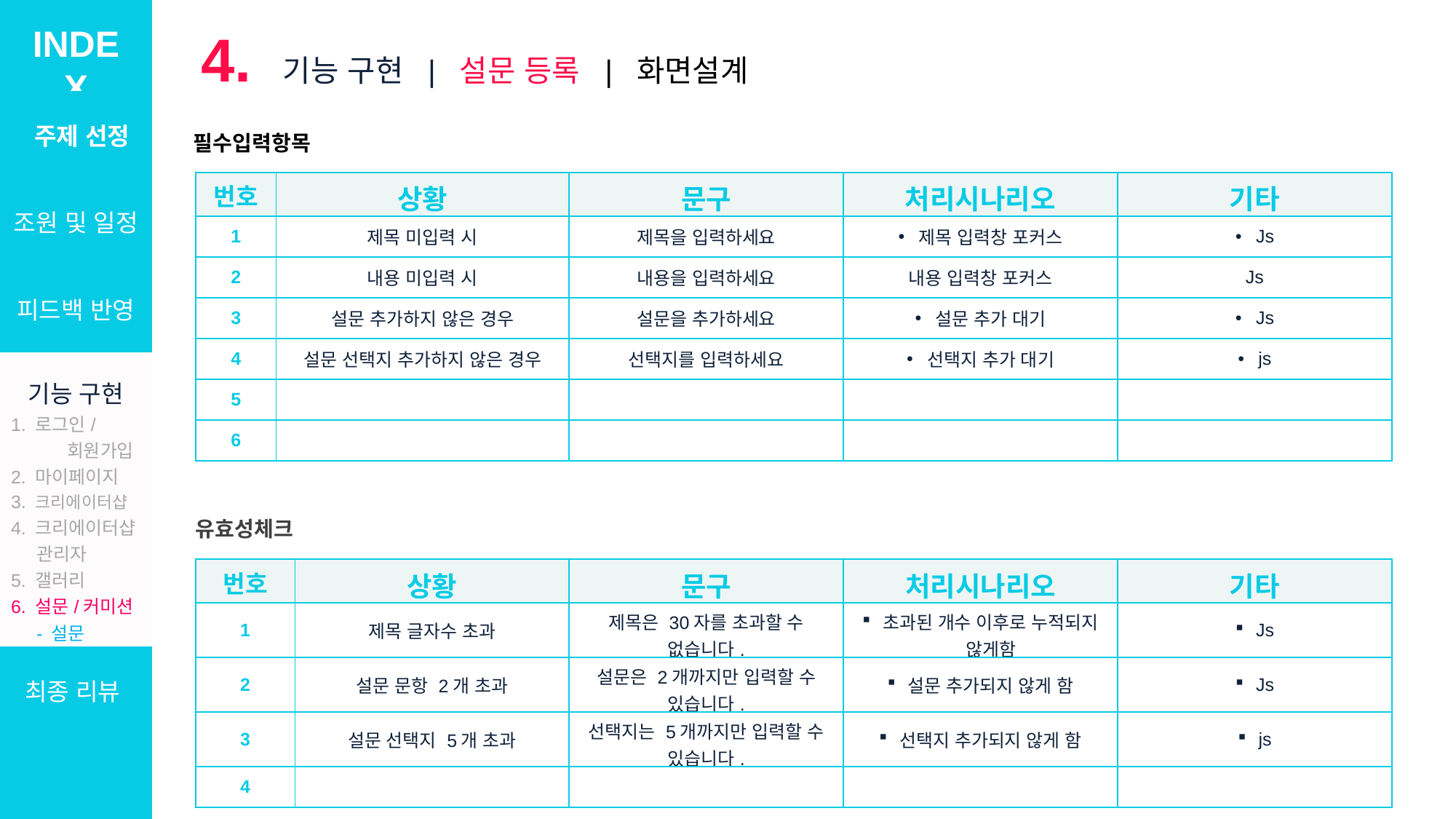

INDEX
4. 기능 구현  |  설문 등록  |  화면설계
| 주제 선정 |
| --- |
| 조원 및 일정 |
| 피드백 반영 |
| 기능 구현 1. 로그인/ 회원가입 2. 마이페이지 3. 크리에이터샵 4. 크리에이터샵 관리자 5. 갤러리 6. 설문/커미션 - 설문 - 커미션 7. 관리자 |
| 최종 리뷰 |
필수입력항목
| 번호 | 상황 | 문구 | 처리시나리오 | 기타 |
| --- | --- | --- | --- | --- |
| 1 | 제목 미입력 시 | 제목을 입력하세요 | 제목 입력창 포커스 | Js |
| 2 | 내용 미입력 시 | 내용을 입력하세요 | 내용 입력창 포커스 | Js |
| 3 | 설문 추가하지 않은 경우 | 설문을 추가하세요 | 설문 추가 대기 | Js |
| 4 | 설문 선택지 추가하지 않은 경우 | 선택지를 입력하세요 | 선택지 추가 대기 | js |
| 5 |  |  |  |  |
| 6 |  |  |  |  |
유효성체크
| 번호 | 상황 | 문구 | 처리시나리오 | 기타 |
| --- | --- | --- | --- | --- |
| 1 | 제목 글자수 초과 | 제목은 30자를 초과할 수 없습니다. | 초과된 개수 이후로 누적되지 않게함 | Js |
| 2 | 설문 문항 2개 초과 | 설문은 2개까지만 입력할 수 있습니다. | 설문 추가되지 않게 함 | Js |
| 3 | 설문 선택지 5개 초과 | 선택지는 5개까지만 입력할 수 있습니다. | 선택지 추가되지 않게 함 | js |
| 4 |  |  |  |  |